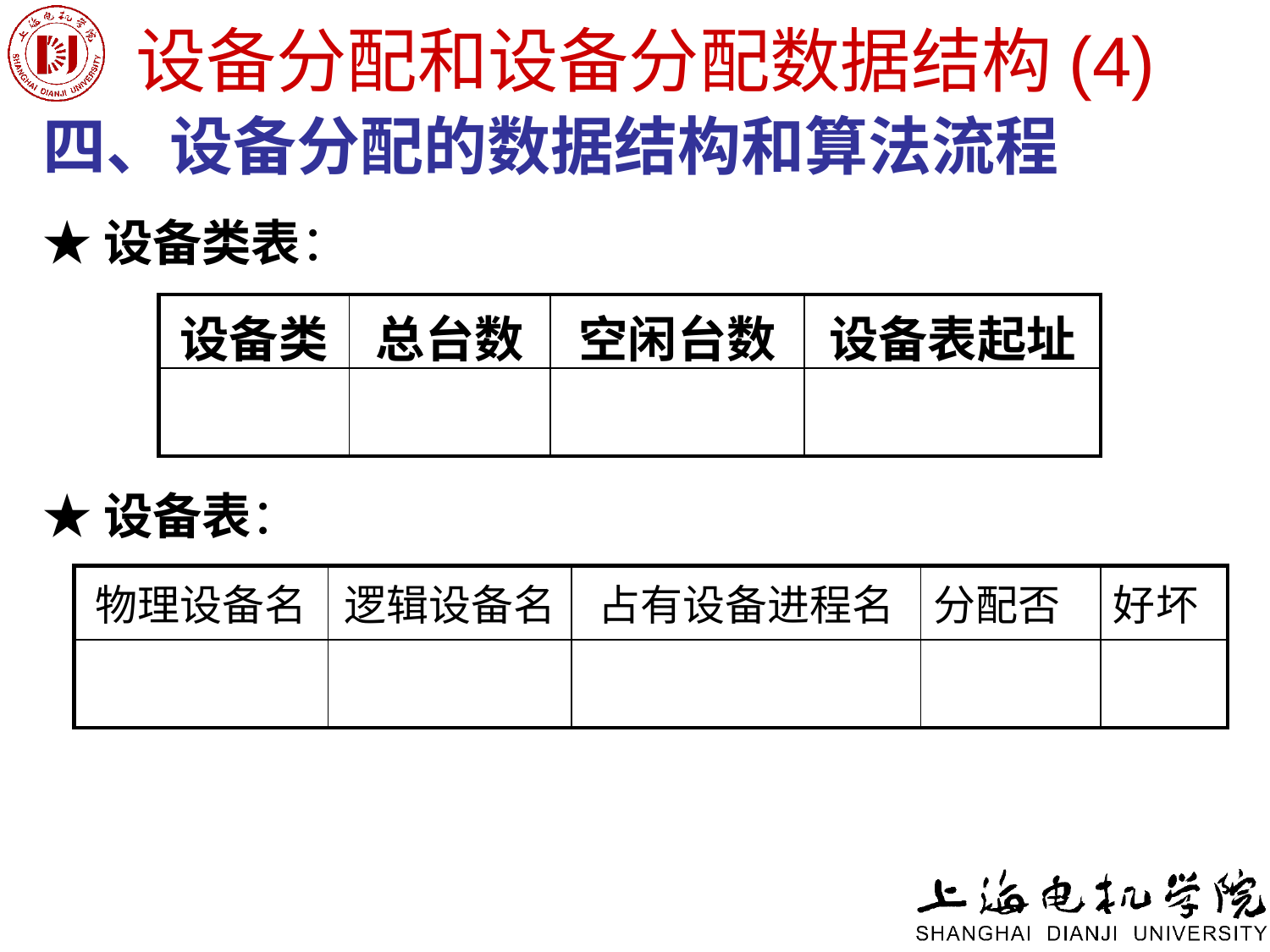

# 设备分配和设备分配数据结构(4)
四、设备分配的数据结构和算法流程
★设备类表：
| 设备类 | 总台数 | 空闲台数 | 设备表起址 |
| --- | --- | --- | --- |
|  |  |  |  |
★设备表：
| 物理设备名 | 逻辑设备名 | 占有设备进程名 | 分配否 | 好坏 |
| --- | --- | --- | --- | --- |
|  |  |  |  |  |